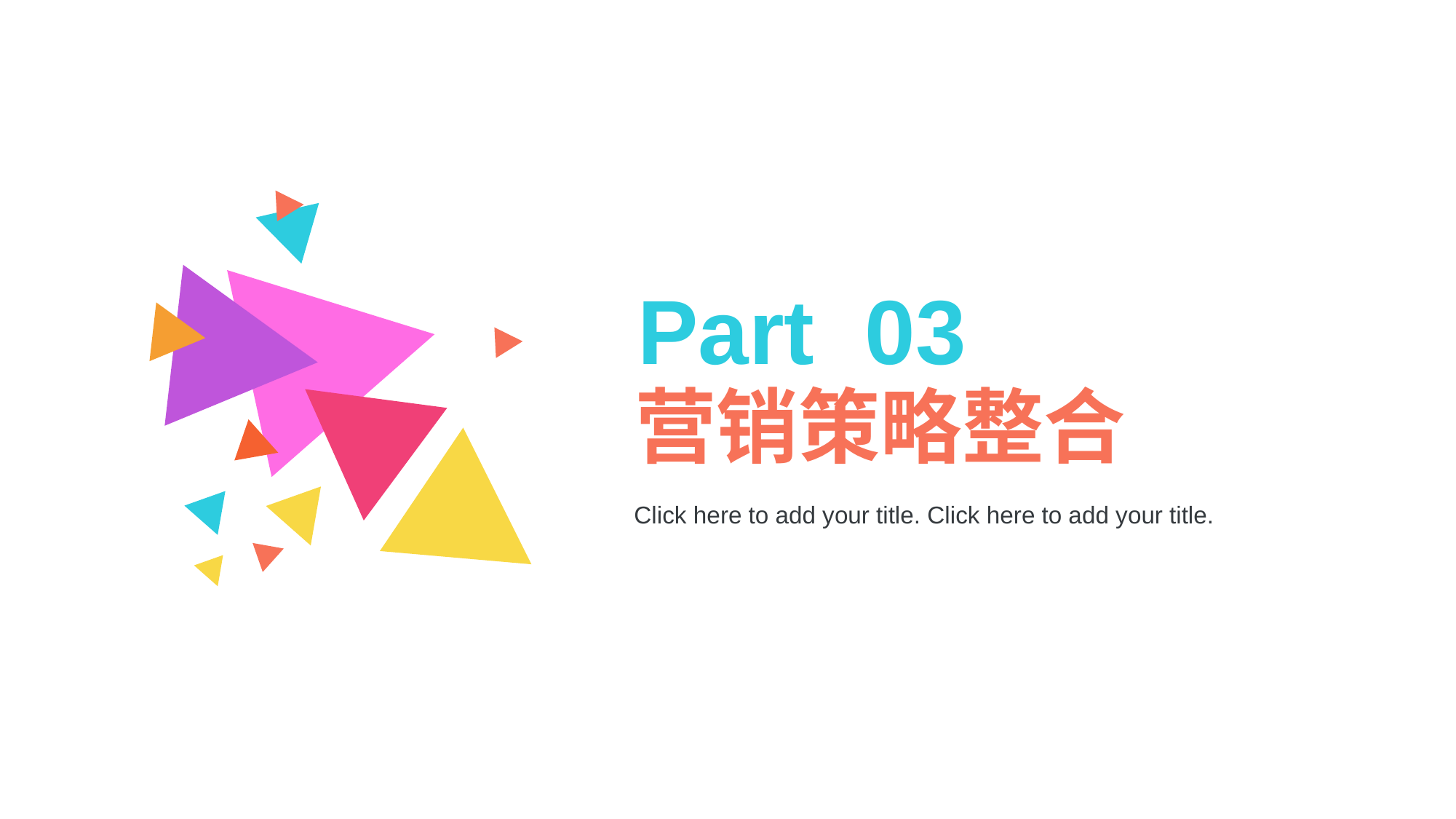

Part  03
营销策略整合
Click here to add your title. Click here to add your title.